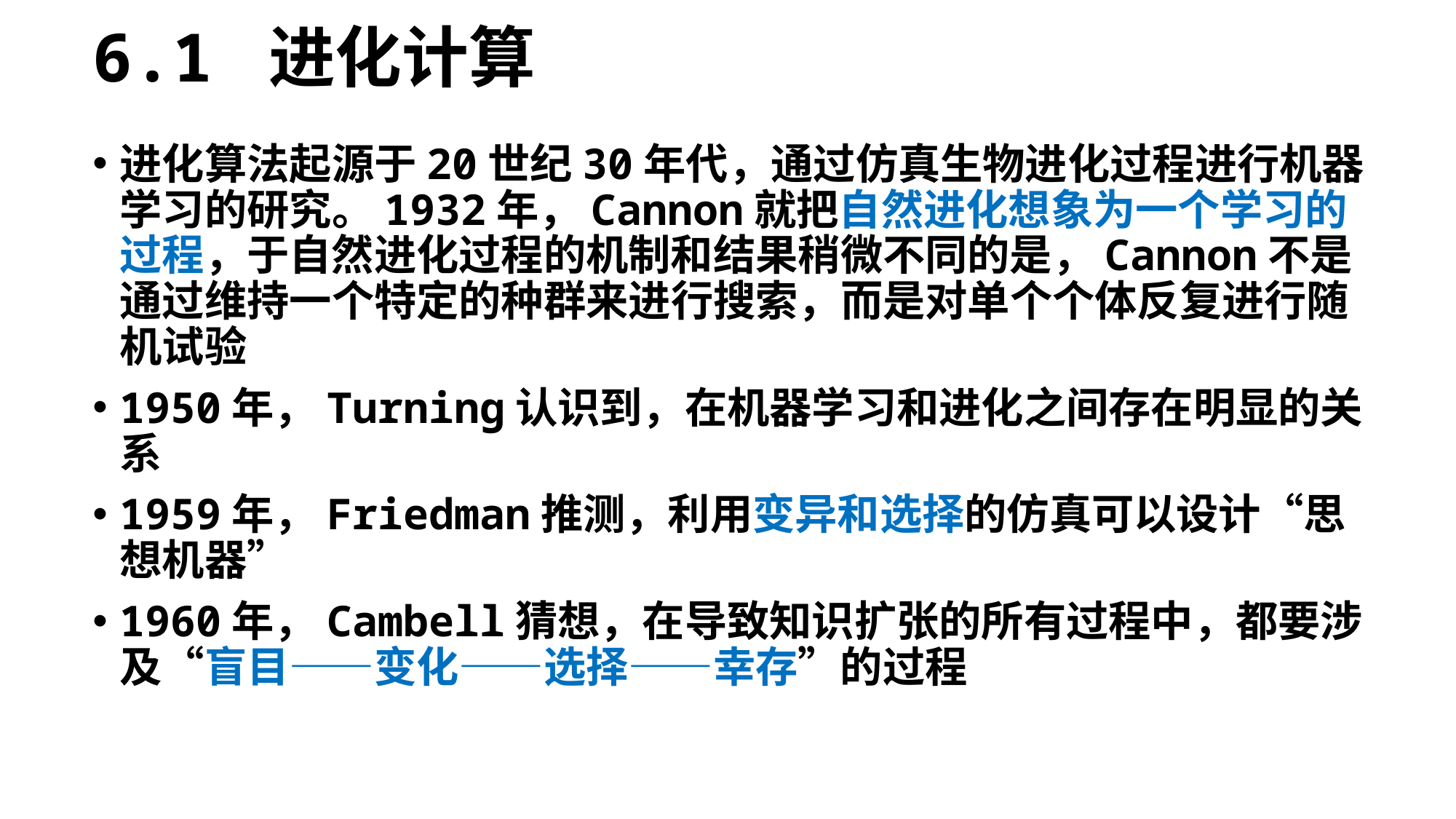

6.1 进化计算
进化算法起源于20世纪30年代，通过仿真生物进化过程进行机器学习的研究。1932年，Cannon就把自然进化想象为一个学习的过程，于自然进化过程的机制和结果稍微不同的是，Cannon不是通过维持一个特定的种群来进行搜索，而是对单个个体反复进行随机试验
1950年，Turning认识到，在机器学习和进化之间存在明显的关系
1959年，Friedman推测，利用变异和选择的仿真可以设计“思想机器”
1960年，Cambell猜想，在导致知识扩张的所有过程中，都要涉及“盲目——变化——选择——幸存”的过程